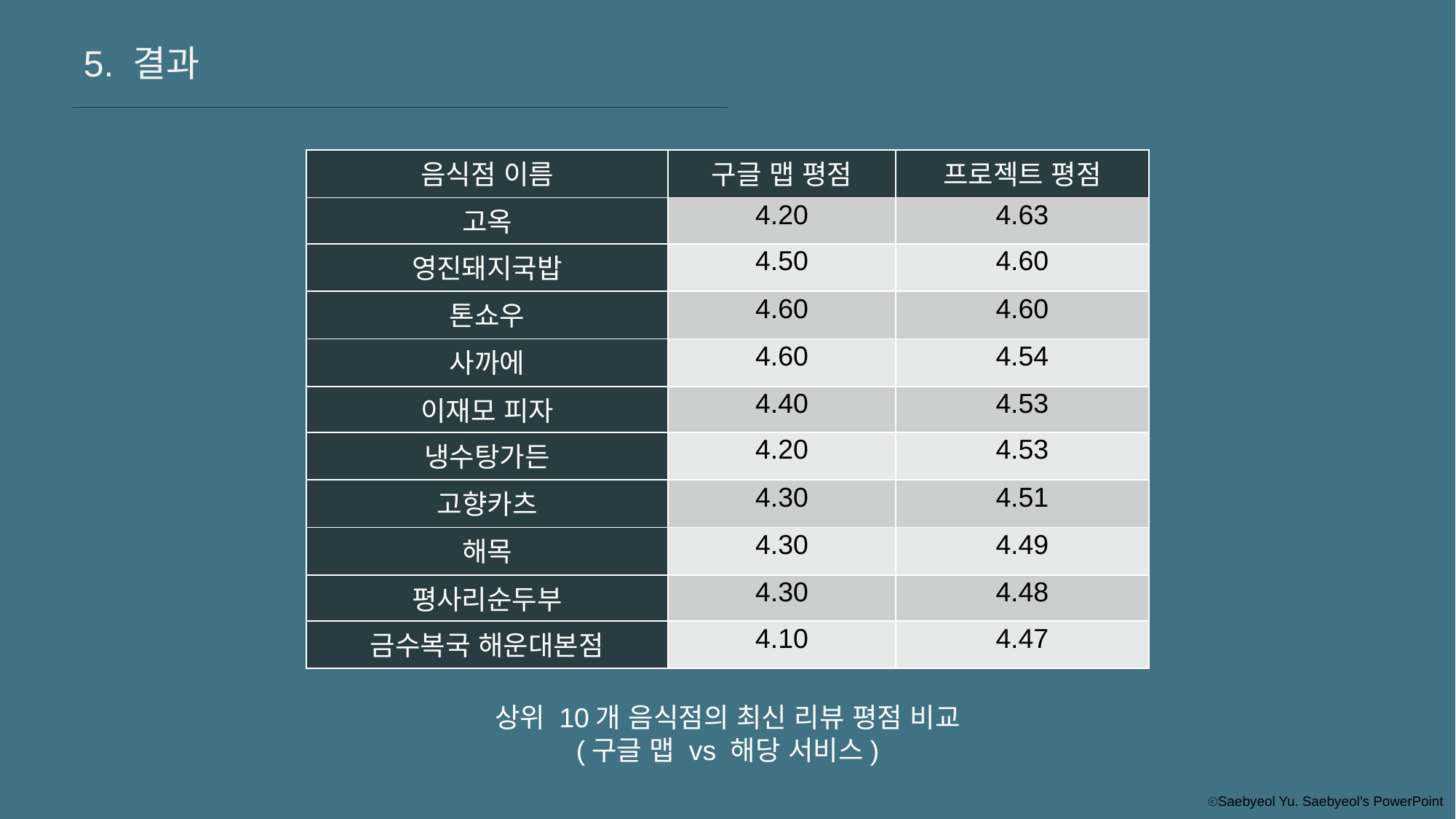

5. 결과
| 음식점 이름 | 구글 맵 평점 | 프로젝트 평점 |
| --- | --- | --- |
| 고옥 | 4.20 | 4.63 |
| 영진돼지국밥 | 4.50 | 4.60 |
| 톤쇼우 | 4.60 | 4.60 |
| 사까에 | 4.60 | 4.54 |
| 이재모 피자 | 4.40 | 4.53 |
| 냉수탕가든 | 4.20 | 4.53 |
| 고향카츠 | 4.30 | 4.51 |
| 해목 | 4.30 | 4.49 |
| 평사리순두부 | 4.30 | 4.48 |
| 금수복국 해운대본점 | 4.10 | 4.47 |
상위 10개 음식점의 최신 리뷰 평점 비교
(구글 맵 vs 해당 서비스)